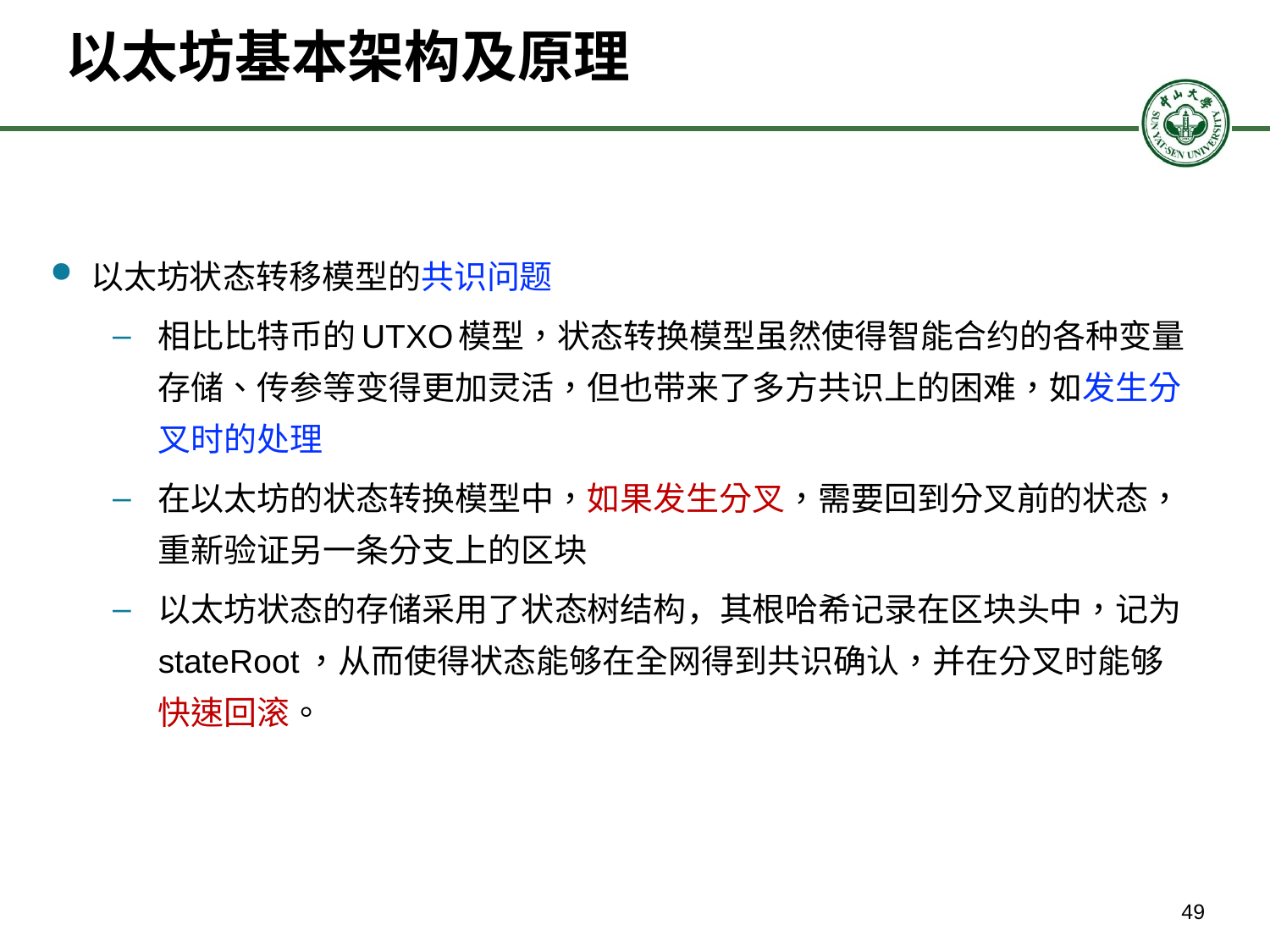

# 以太坊基本架构及原理
以太坊状态转移模型的共识问题
相比比特币的UTXO模型，状态转换模型虽然使得智能合约的各种变量存储、传参等变得更加灵活，但也带来了多方共识上的困难，如发生分叉时的处理
在以太坊的状态转换模型中，如果发生分叉，需要回到分叉前的状态，重新验证另一条分支上的区块
以太坊状态的存储采用了状态树结构，其根哈希记录在区块头中，记为stateRoot，从而使得状态能够在全网得到共识确认，并在分叉时能够快速回滚。